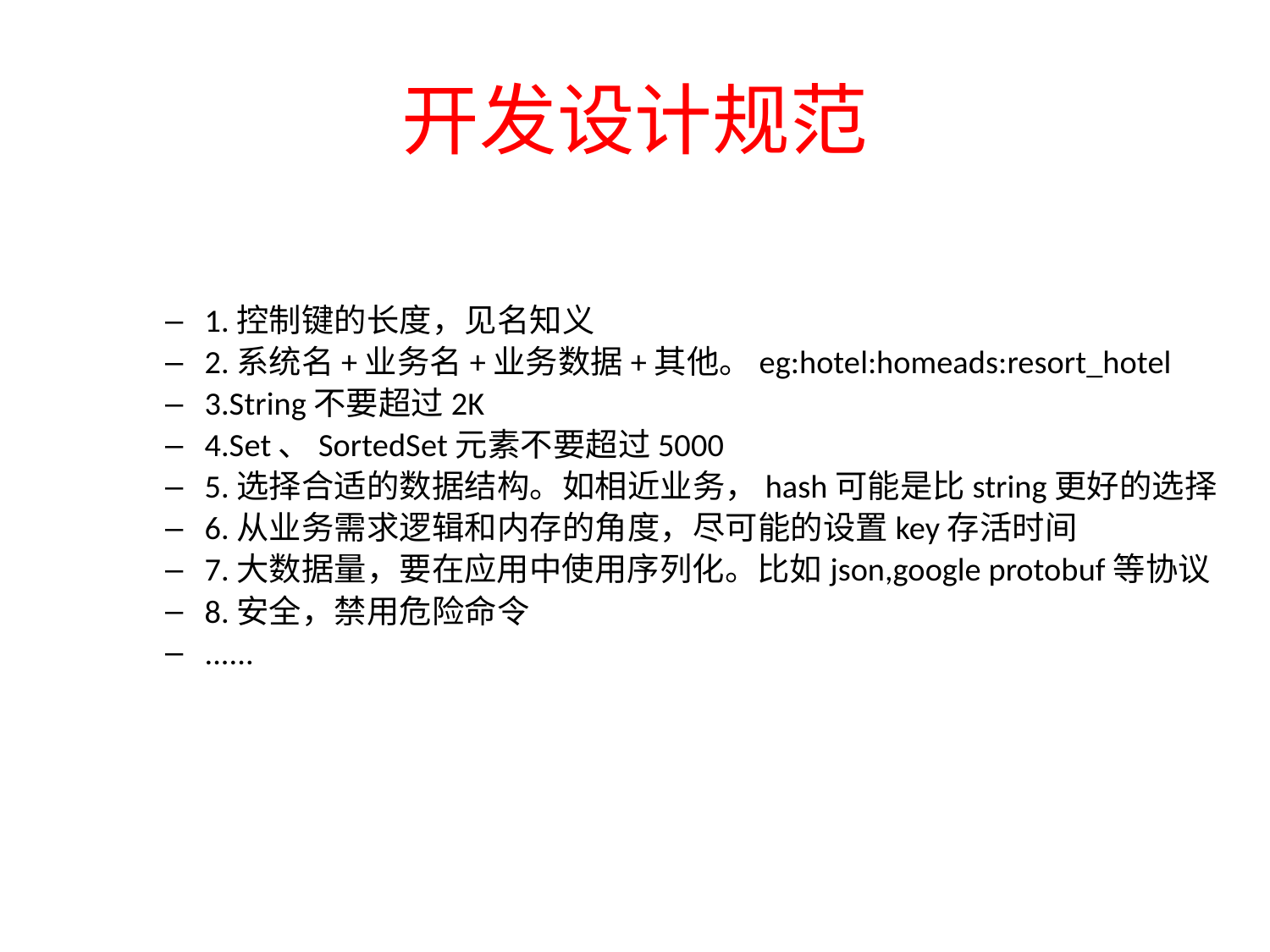

# 开发设计规范
1.控制键的长度，见名知义
2.系统名+业务名+业务数据+其他。eg:hotel:homeads:resort_hotel
3.String不要超过2K
4.Set、SortedSet元素不要超过5000
5.选择合适的数据结构。如相近业务，hash可能是比string更好的选择
6.从业务需求逻辑和内存的角度，尽可能的设置key存活时间
7.大数据量，要在应用中使用序列化。比如json,google protobuf等协议
8.安全，禁用危险命令
......